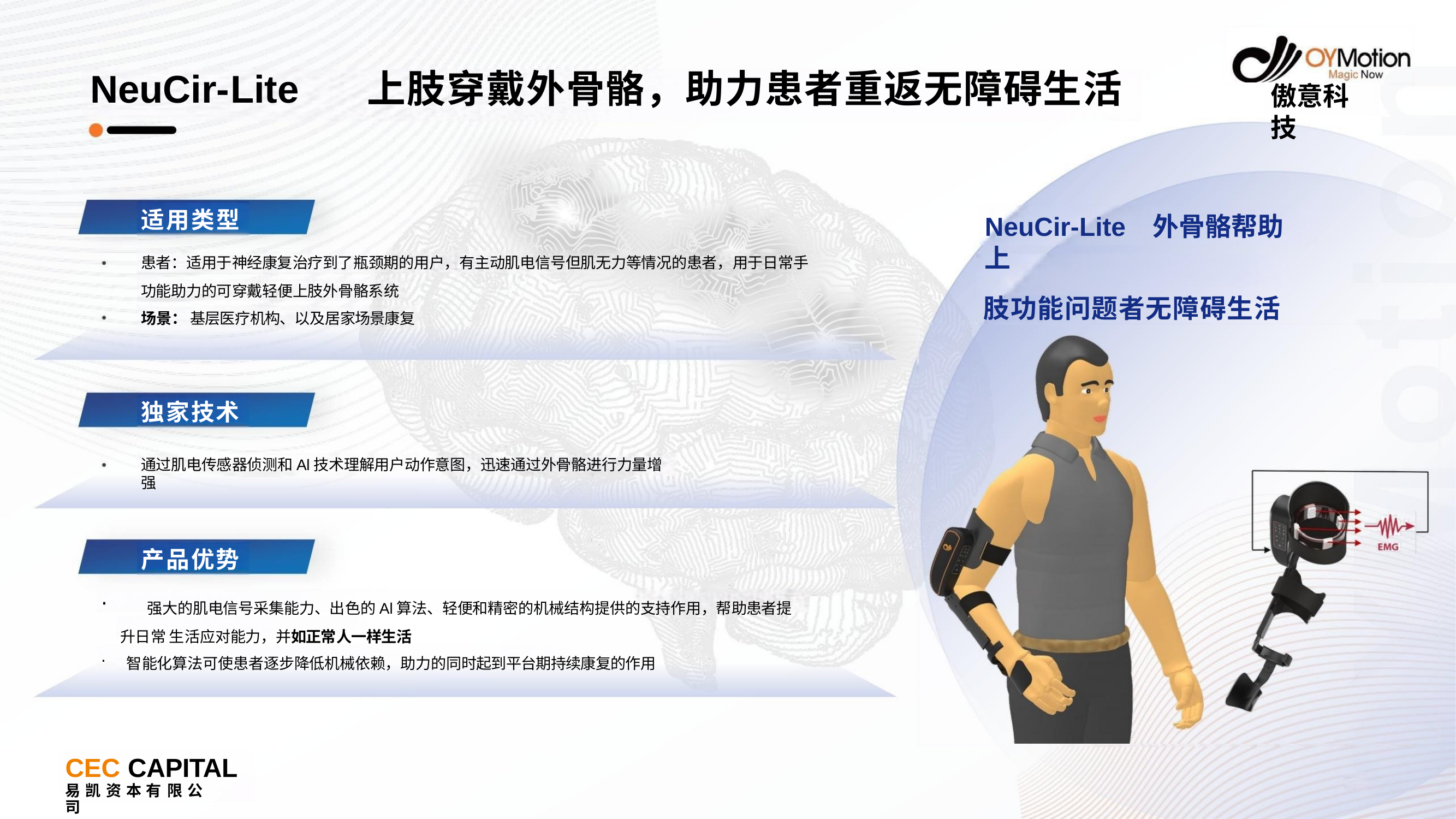

# NeuCir-Lite
上肢穿戴外骨骼，助力患者重返无障碍生活
傲意科技
适用类型
NeuCir-Lite	外骨骼帮助上
肢功能问题者无障碍生活
患者：适用于神经康复治疗到了瓶颈期的用户，有主动肌电信号但肌无力等情况的患者，用于日常手
功能助力的可穿戴轻便上肢外骨骼系统 场景： 基层医疗机构、以及居家场景康复

独家技术
通过肌电传感器侦测和Al技术理解用户动作意图，迅速通过外骨骼进行力量增强
产品优势
	强大的肌电信号采集能力、出色的Al算法、轻便和精密的机械结构提供的支持作用，帮助患者提升日常 生活应对能力，并如正常人一样生活
智能化算法可使患者逐步降低机械依赖，助力的同时起到平台期持续康复的作用
CEC CAPITAL
易 凯 资 本 有 限 公	司
23